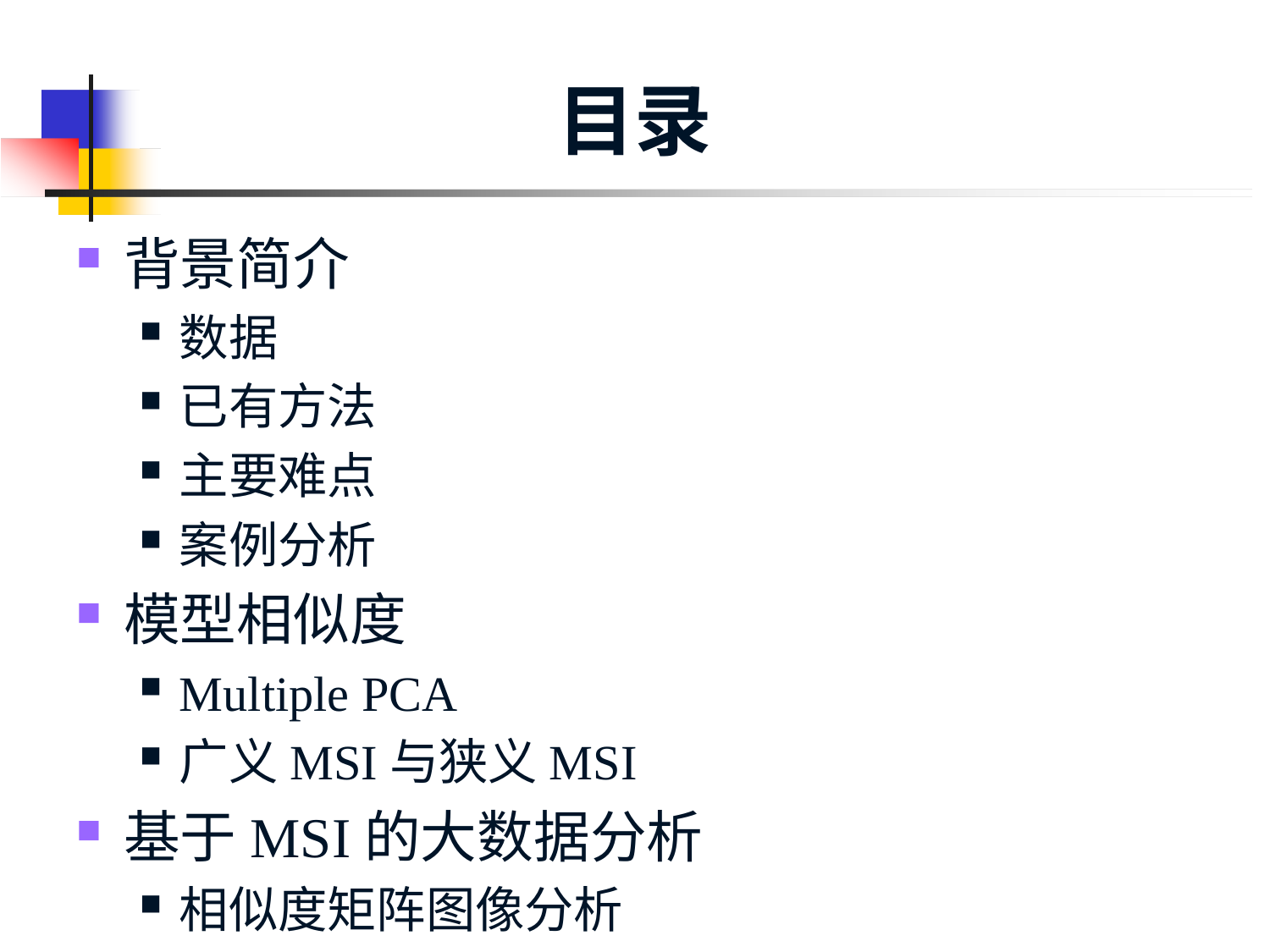

# 目录
背景简介
数据
已有方法
主要难点
案例分析
模型相似度
Multiple PCA
广义MSI与狭义MSI
基于MSI的大数据分析
相似度矩阵图像分析
聚类分析
炉况质量评测